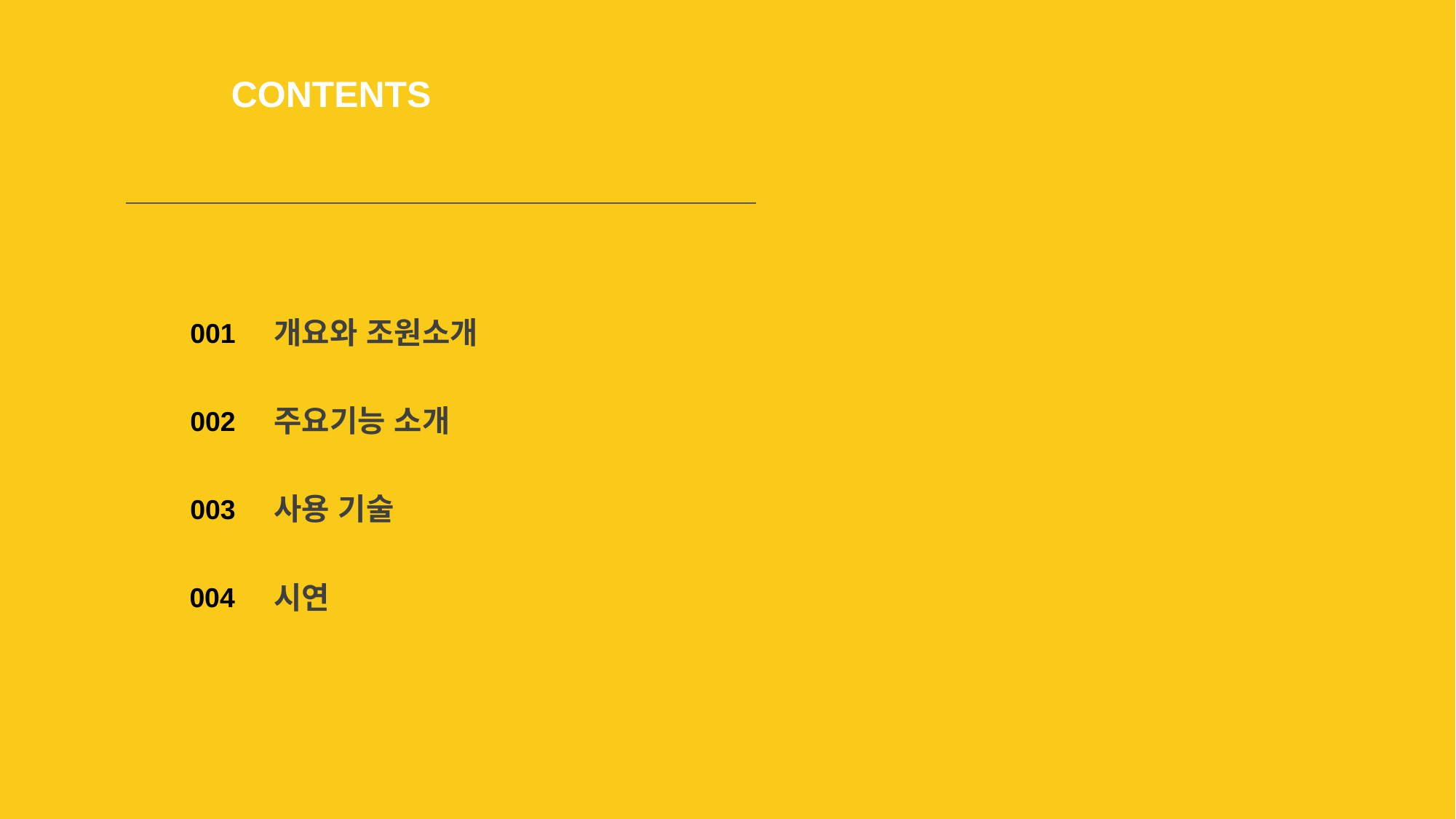

CONTENTS
개요와 조원소개
001
주요기능 소개
002
사용 기술
003
시연
004